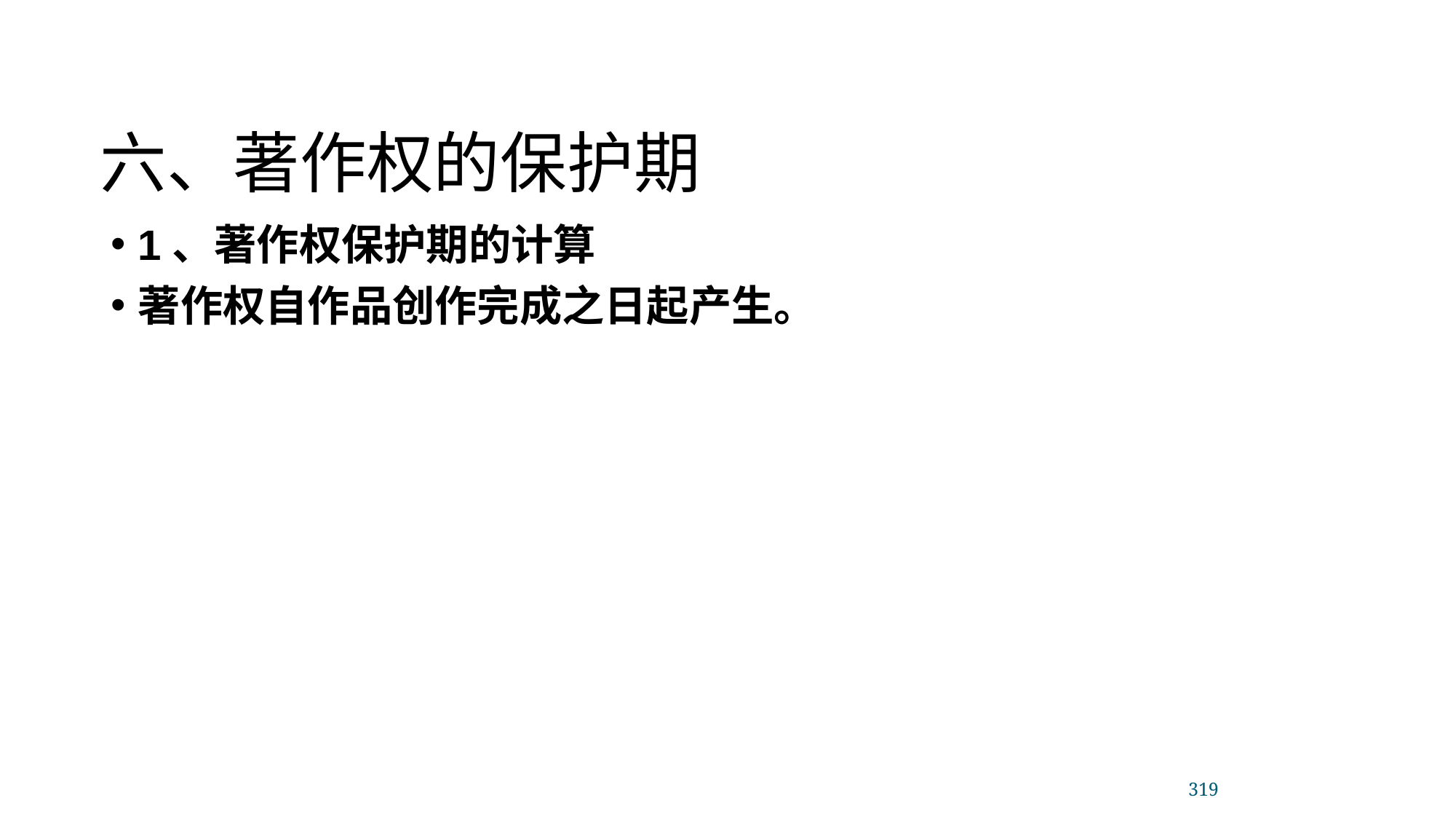

六、著作权的保护期
1、著作权保护期的计算
著作权自作品创作完成之日起产生。
319